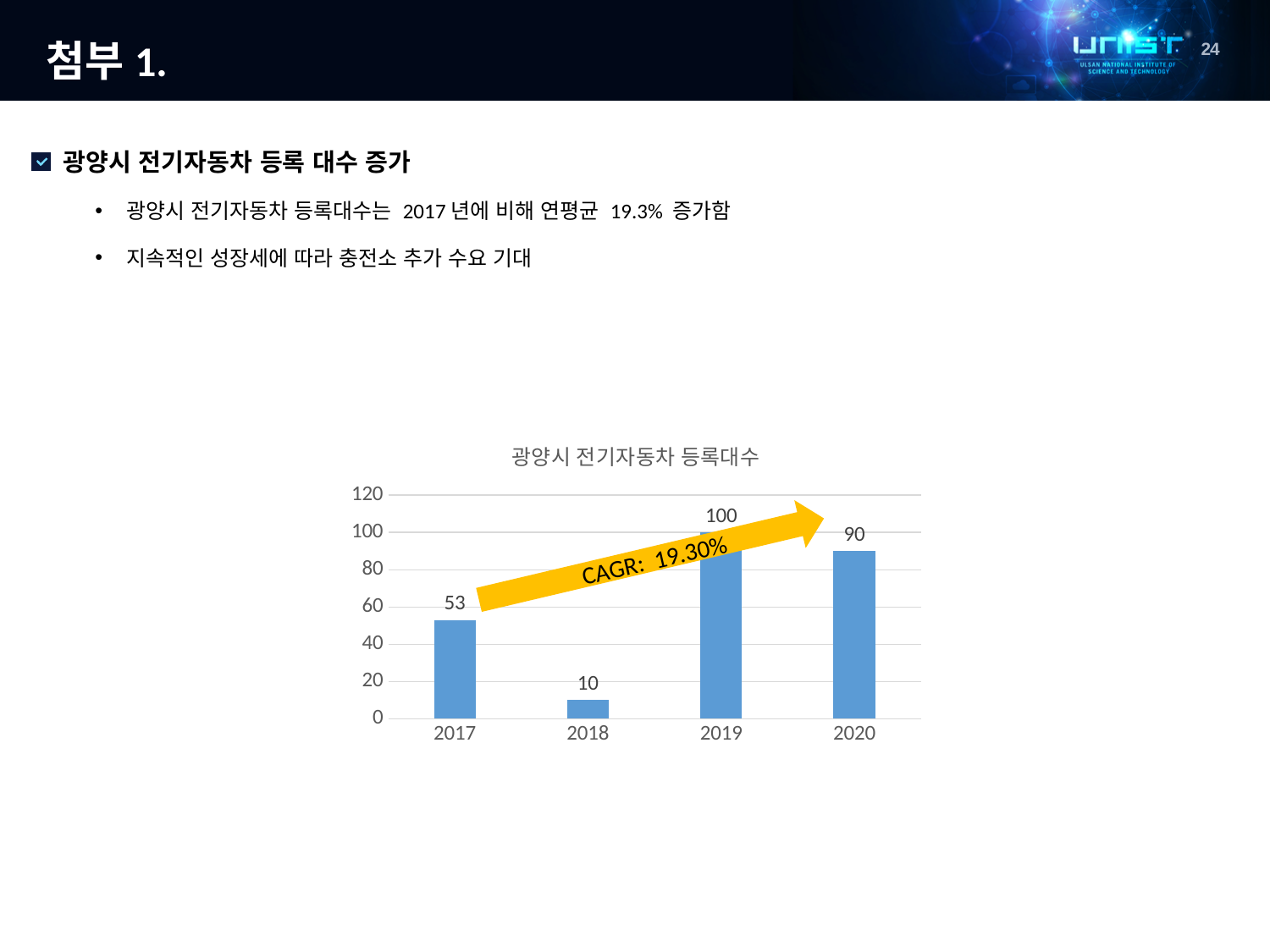

# 첨부1.
광양시 전기자동차 등록 대수 증가
광양시 전기자동차 등록대수는 2017년에 비해 연평균 19.3% 증가함
지속적인 성장세에 따라 충전소 추가 수요 기대

### Chart: 광양시 전기자동차 등록대수

| Category | 광양시 전기자동차 등록대수 |
|---|---|
| 2017 | 53.0 |
| 2018 | 10.0 |
| 2019 | 100.0 |
| 2020 | 90.0 |
CAGR:  19.30%